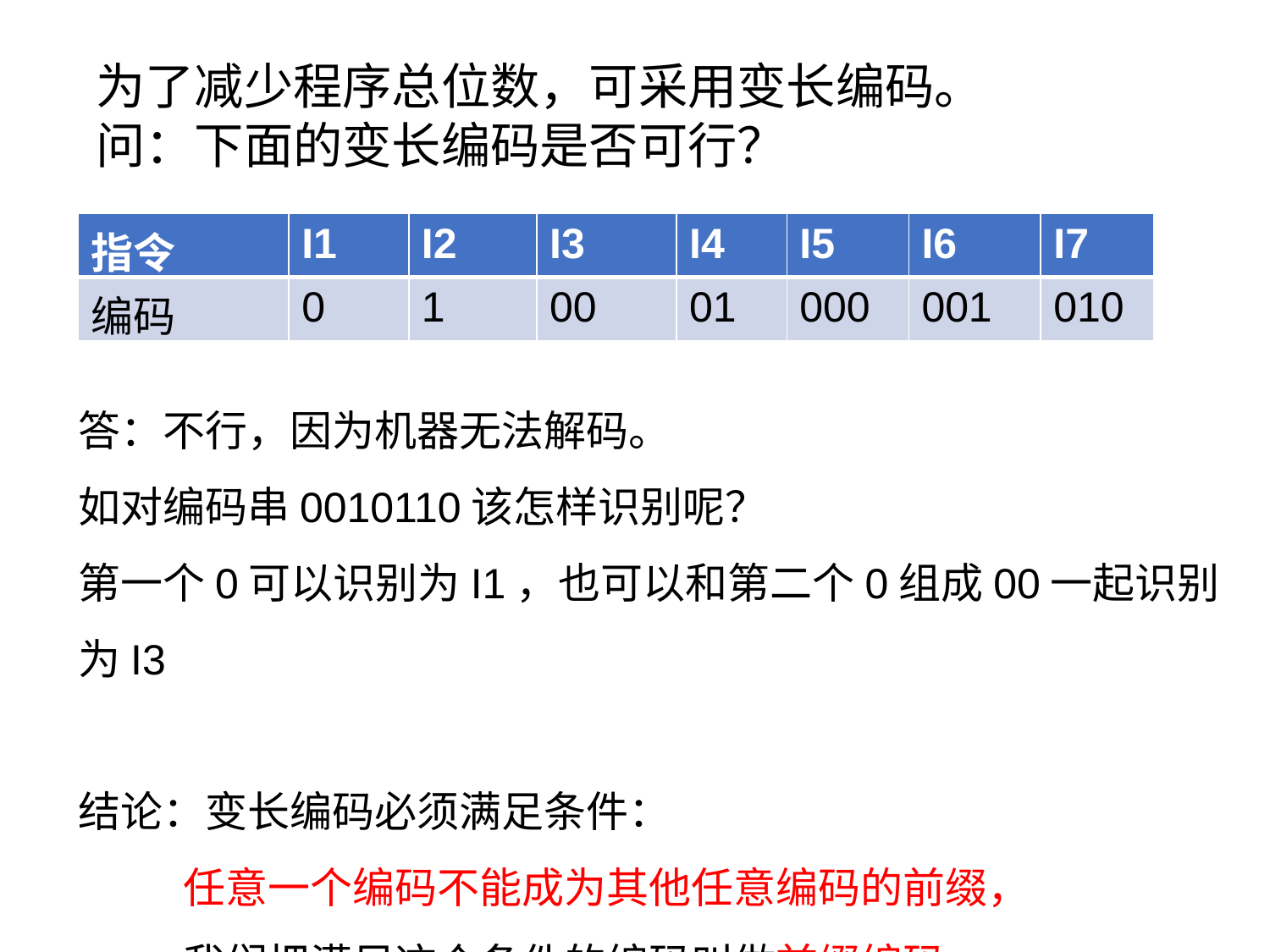

为了减少程序总位数，可采用变长编码。
问：下面的变长编码是否可行？

| 指令 | I1 | I2 | I3 | I4 | I5 | I6 | I7 |
| --- | --- | --- | --- | --- | --- | --- | --- |
| 编码 | 0 | 1 | 00 | 01 | 000 | 001 | 010 |
答：不行，因为机器无法解码。
如对编码串0010110该怎样识别呢？
第一个0可以识别为I1，也可以和第二个0组成00一起识别为I3

结论：变长编码必须满足条件：
          任意一个编码不能成为其他任意编码的前缀，
          我们把满足这个条件的编码叫做前缀编码。
36